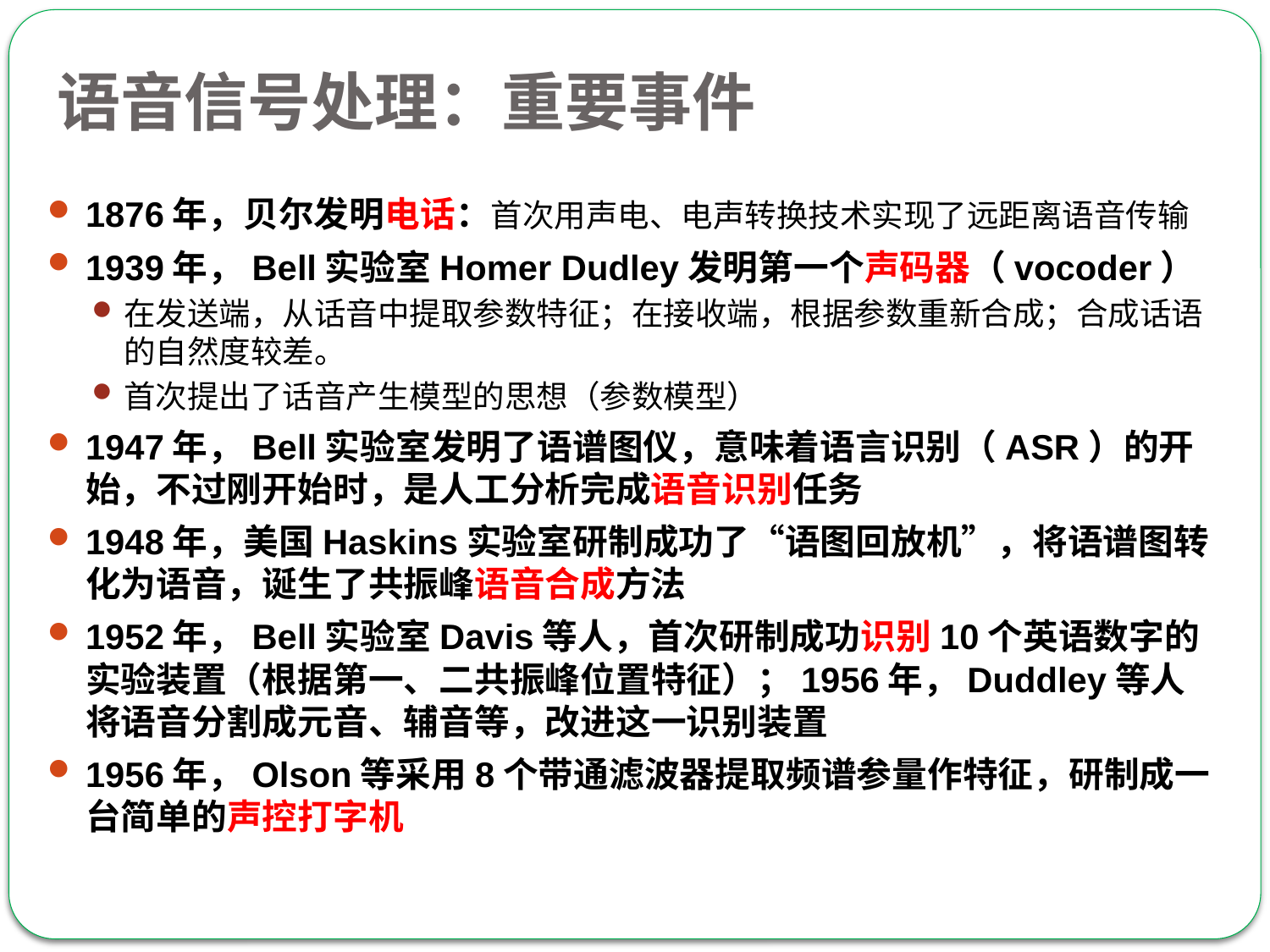

语音信号处理：重要事件
1876年，贝尔发明电话：首次用声电、电声转换技术实现了远距离语音传输
1939年，Bell实验室Homer Dudley发明第一个声码器（vocoder）
在发送端，从话音中提取参数特征；在接收端，根据参数重新合成；合成话语的自然度较差。
首次提出了话音产生模型的思想（参数模型）
1947年，Bell实验室发明了语谱图仪，意味着语言识别（ASR）的开始，不过刚开始时，是人工分析完成语音识别任务
1948年，美国Haskins实验室研制成功了“语图回放机”，将语谱图转化为语音，诞生了共振峰语音合成方法
1952年，Bell实验室Davis等人，首次研制成功识别10个英语数字的实验装置（根据第一、二共振峰位置特征）；1956年，Duddley等人将语音分割成元音、辅音等，改进这一识别装置
1956年，Olson等采用8个带通滤波器提取频谱参量作特征，研制成一台简单的声控打字机